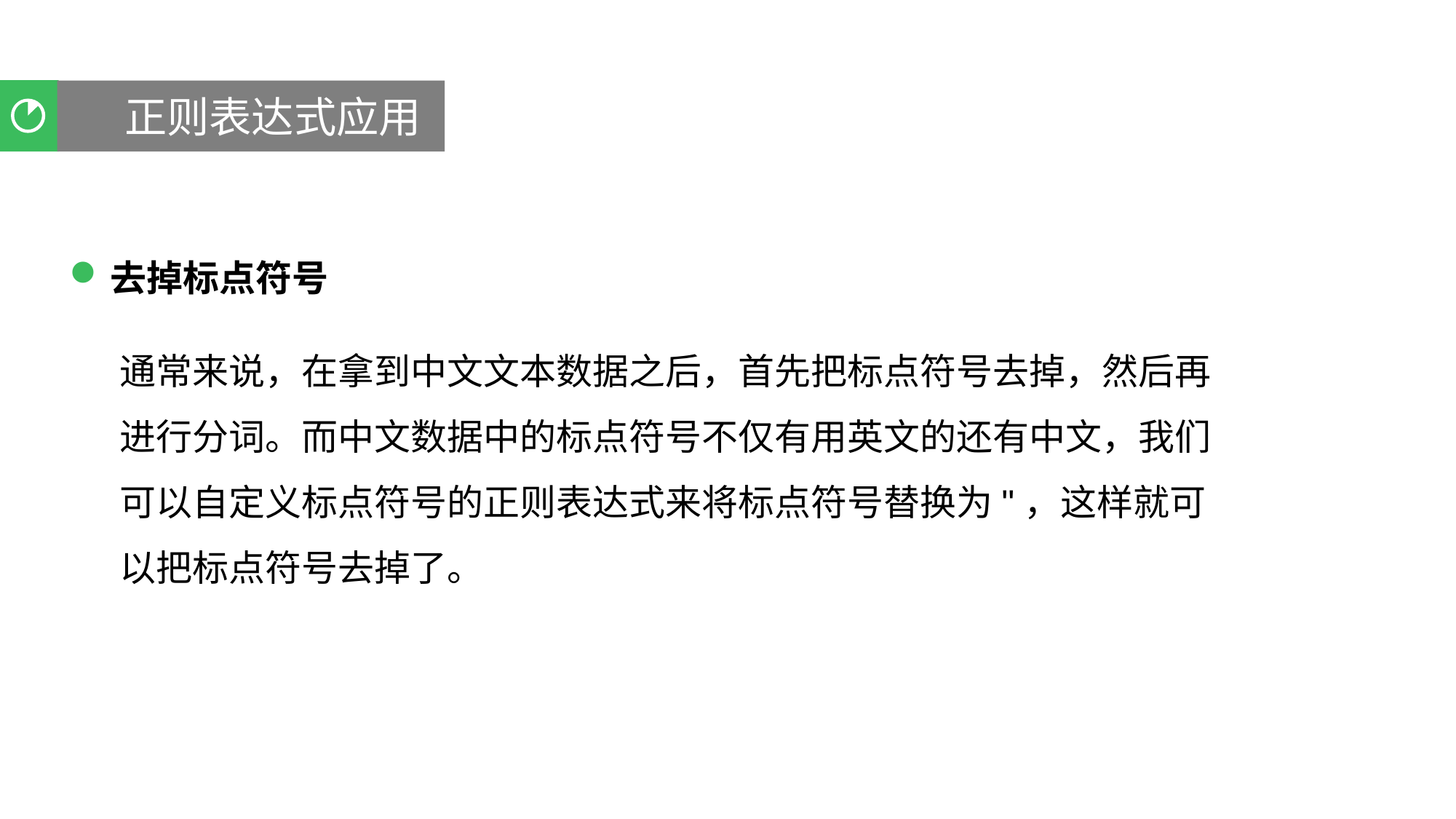

正则表达式应用

聚类分析
去掉标点符号
通常来说，在拿到中文文本数据之后，首先把标点符号去掉，然后再进行分词。而中文数据中的标点符号不仅有用英文的还有中文，我们可以自定义标点符号的正则表达式来将标点符号替换为''，这样就可以把标点符号去掉了。